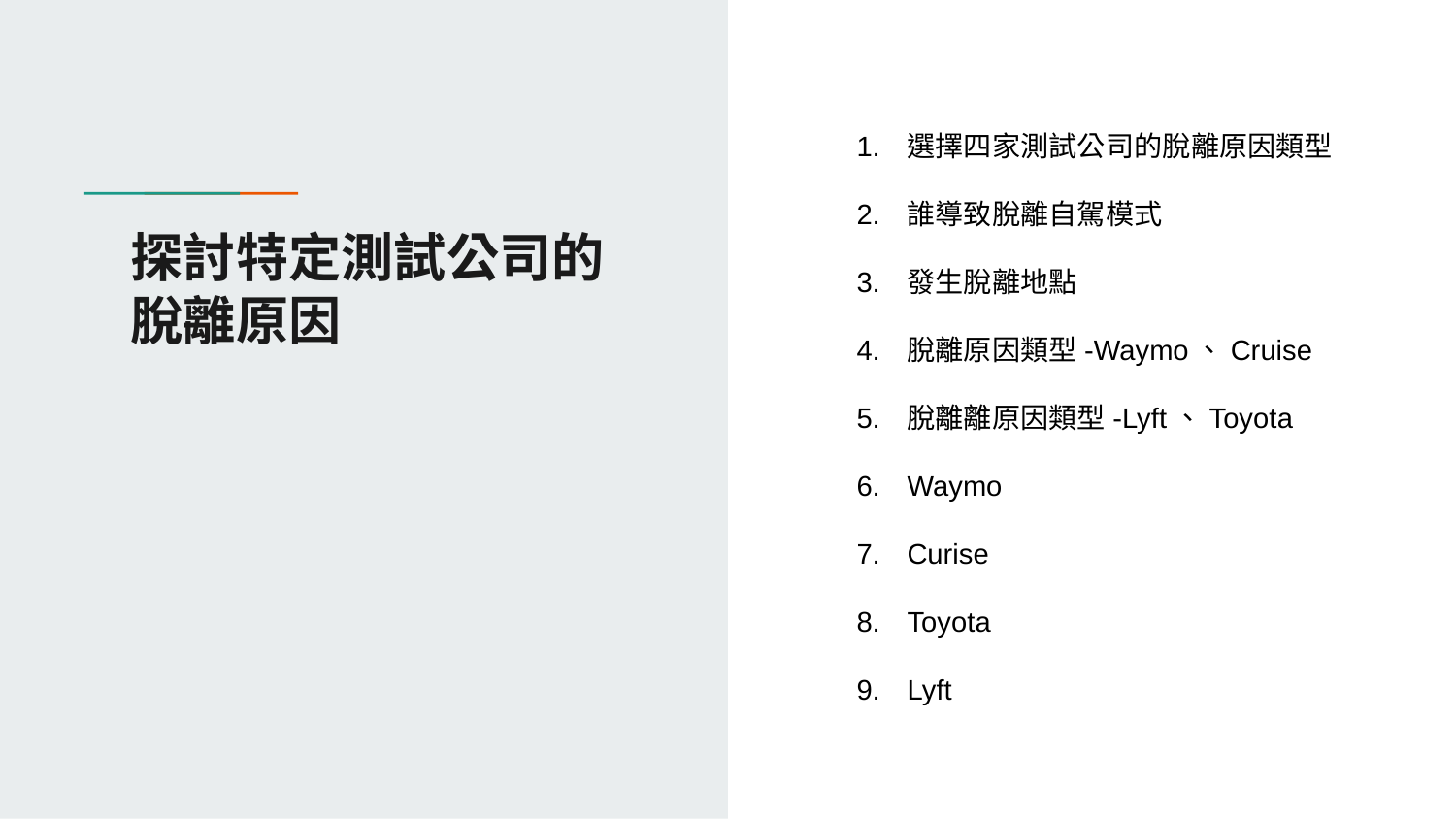

選擇四家測試公司的脫離原因類型

誰導致脫離自駕模式

發生脫離地點

脫離原因類型-Waymo、Cruise

脫離離原因類型-Lyft、Toyota

Waymo

Curise

Toyota

Lyft

# 探討特定測試公司的脫離原因